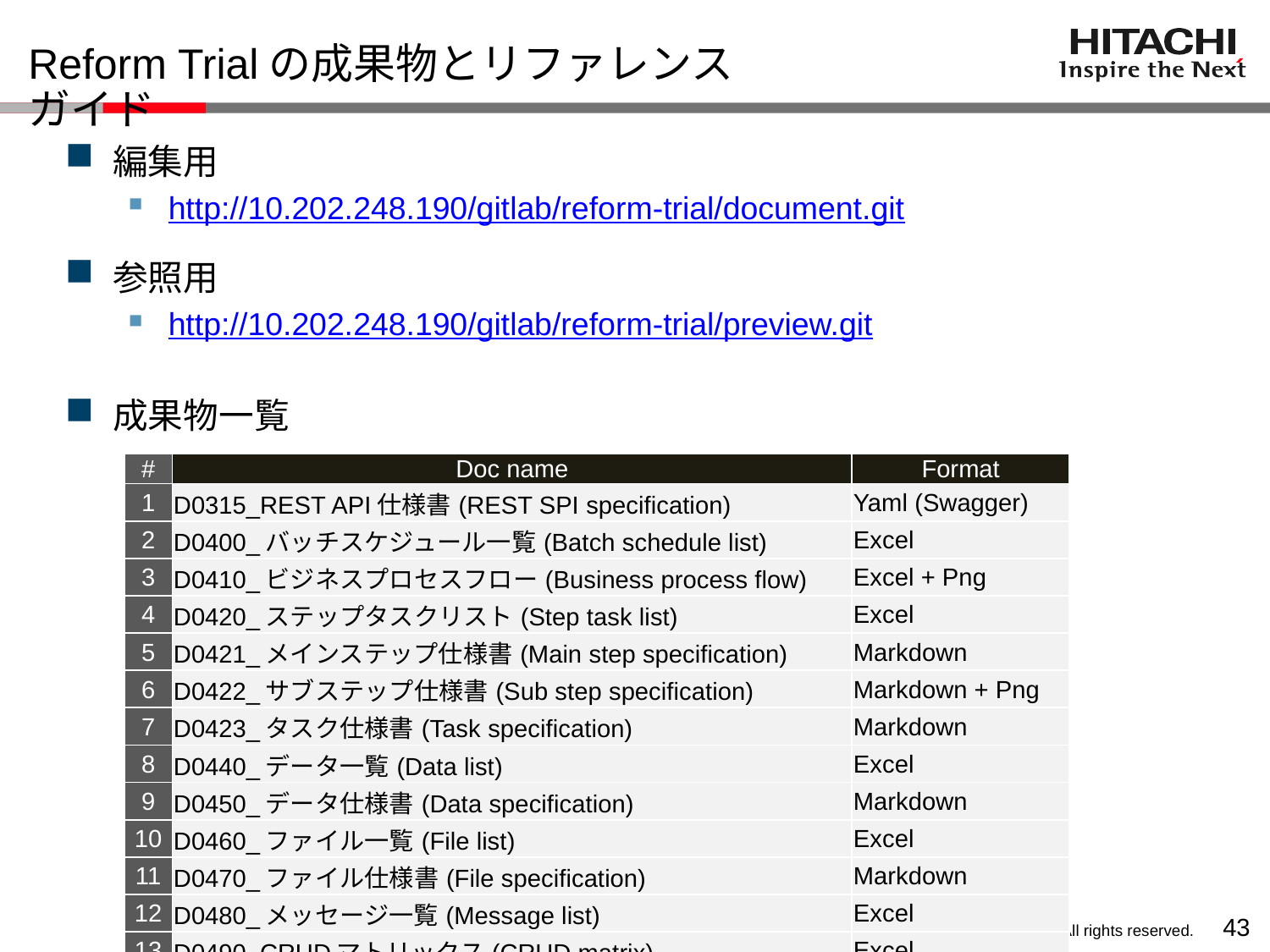

# Reform Trialの成果物とリファレンスガイド
編集用
http://10.202.248.190/gitlab/reform-trial/document.git

参照用
http://10.202.248.190/gitlab/reform-trial/preview.git

成果物一覧
| # | Doc name | Format |
| --- | --- | --- |
| 1 | D0315\_REST API仕様書(REST SPI specification) | Yaml (Swagger) |
| 2 | D0400\_バッチスケジュール一覧(Batch schedule list) | Excel |
| 3 | D0410\_ビジネスプロセスフロー(Business process flow) | Excel + Png |
| 4 | D0420\_ステップタスクリスト(Step task list) | Excel |
| 5 | D0421\_メインステップ仕様書(Main step specification) | Markdown |
| 6 | D0422\_サブステップ仕様書(Sub step specification) | Markdown + Png |
| 7 | D0423\_タスク仕様書(Task specification) | Markdown |
| 8 | D0440\_データ一覧(Data list) | Excel |
| 9 | D0450\_データ仕様書(Data specification) | Markdown |
| 10 | D0460\_ファイル一覧(File list) | Excel |
| 11 | D0470\_ファイル仕様書(File specification) | Markdown |
| 12 | D0480\_メッセージ一覧(Message list) | Excel |
| 13 | D0490\_CRUDマトリックス(CRUD matrix) | Excel |
43